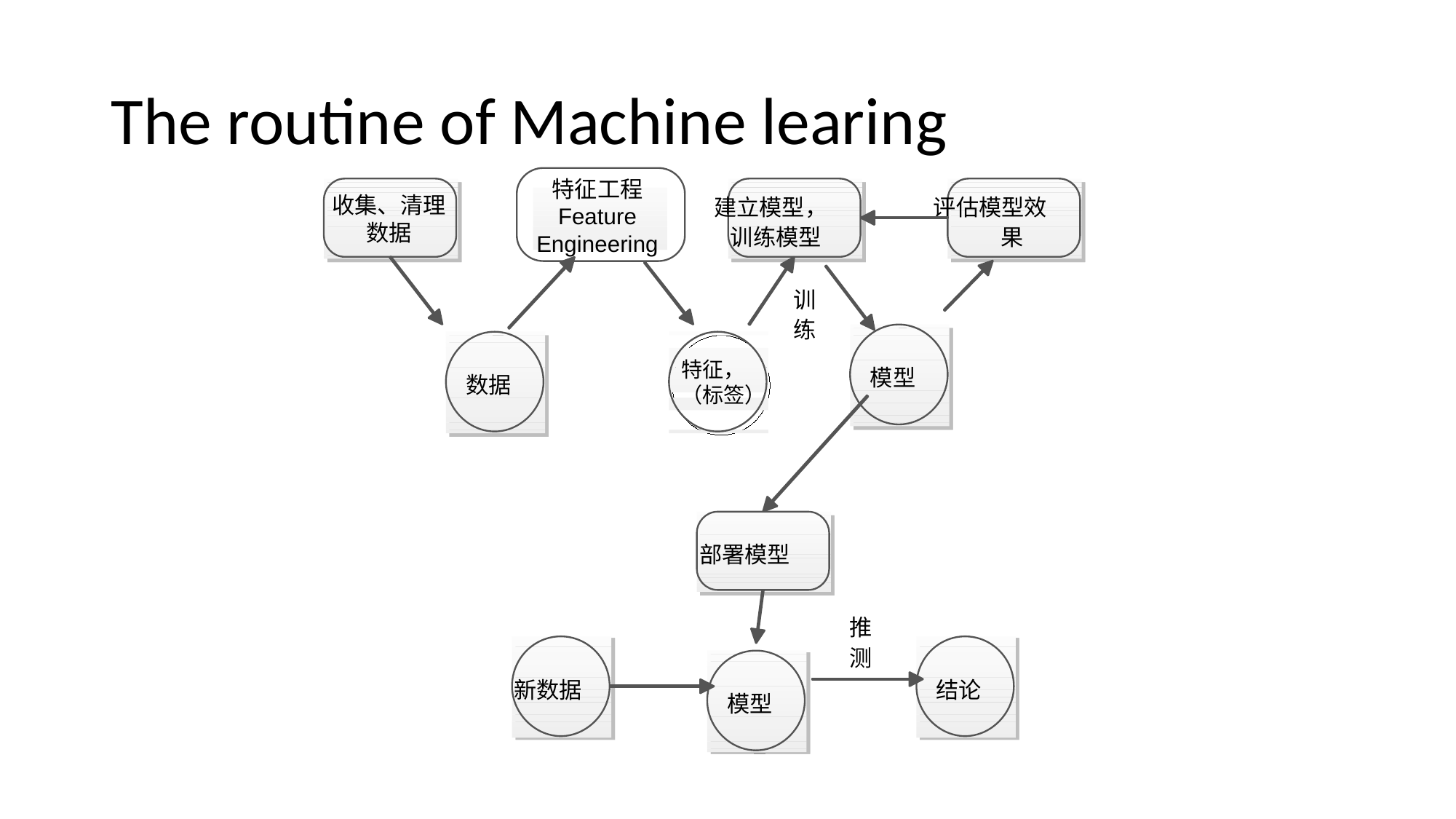

# The routine of Machine learing

特征工程
Feature
Engineering

收集、清理
数据

建立模型，
训练模型

评估模型效
果

训
练

特征，
（标签）

模型

数据

部署模型

推
测

新数据
结论

模型